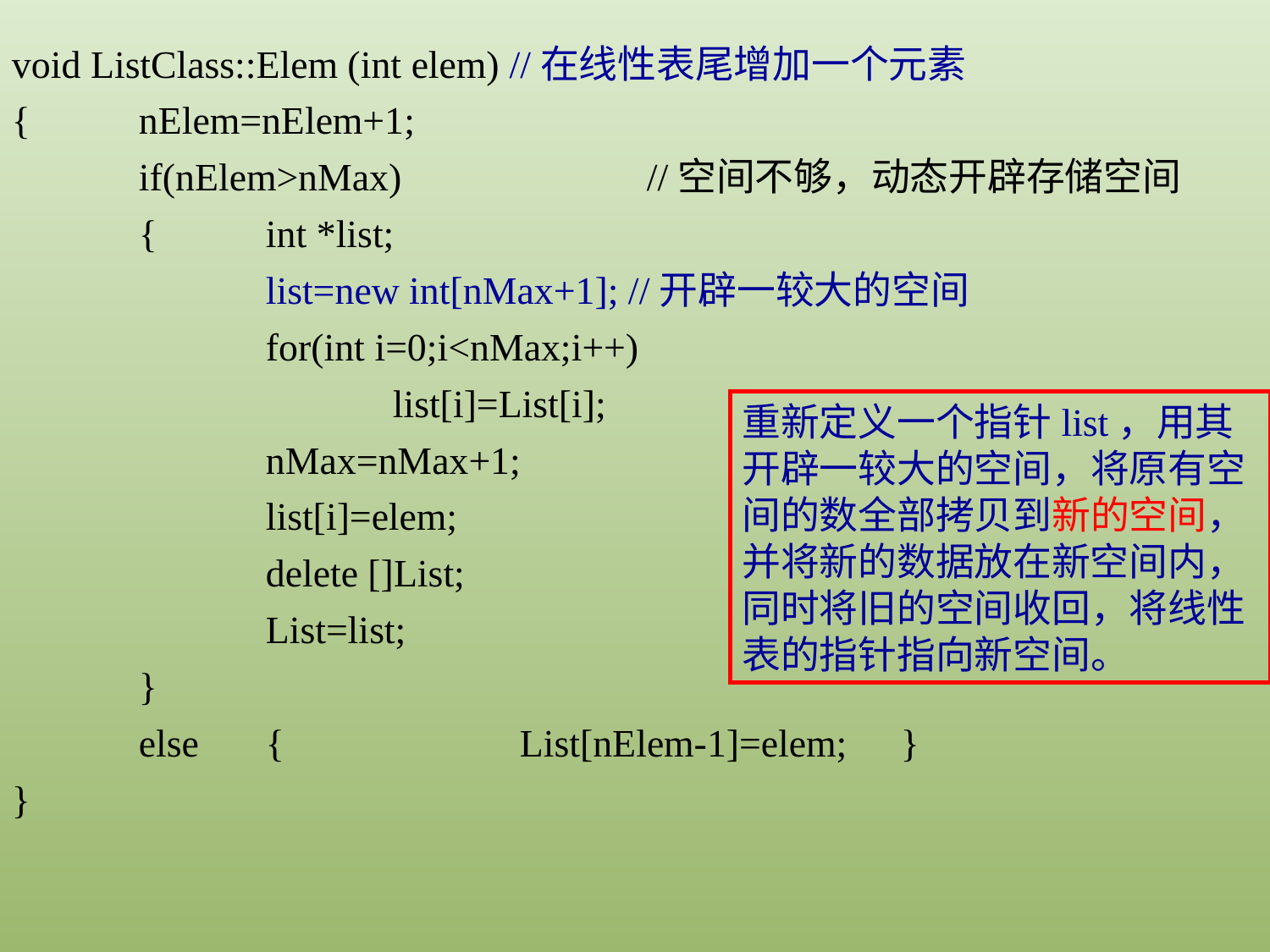

void ListClass::Elem (int elem) //在线性表尾增加一个元素
{	nElem=nElem+1;
	if(nElem>nMax)		//空间不够，动态开辟存储空间
	{	int *list;
		list=new int[nMax+1]; //开辟一较大的空间
		for(int i=0;i<nMax;i++)
			list[i]=List[i];
		nMax=nMax+1;
		list[i]=elem;
		delete []List;
		List=list;
	}
	else	{		List[nElem-1]=elem;	}
}
重新定义一个指针list，用其开辟一较大的空间，将原有空间的数全部拷贝到新的空间，并将新的数据放在新空间内，同时将旧的空间收回，将线性表的指针指向新空间。
646